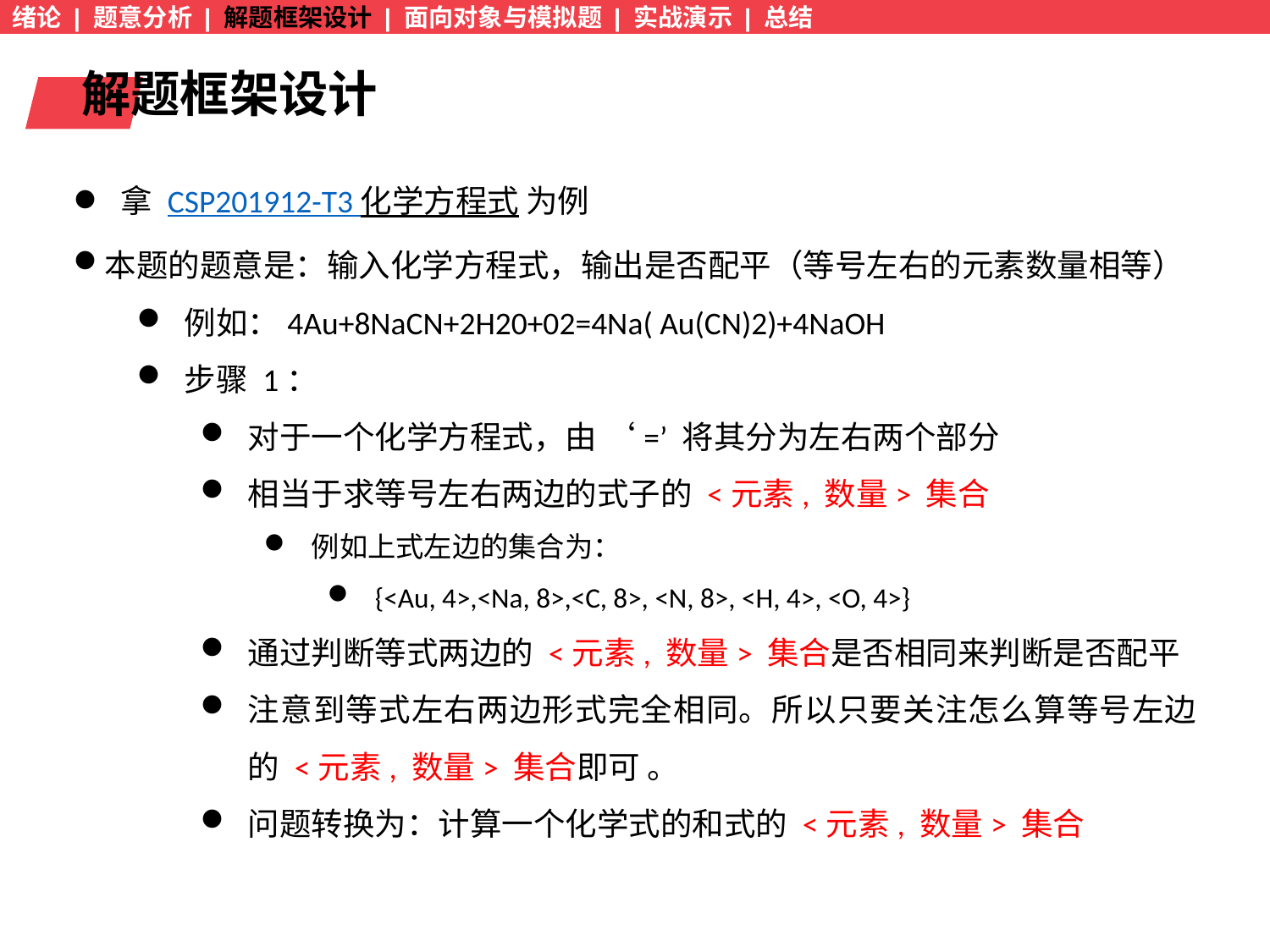

绪论 | 题意分析 | 解题框架设计 | 面向对象与模拟题 | 实战演示 | 总结
输入 str
解题框架设计

拿 CSP201912-T3 化学方程式 为例
本题的题意是：输入化学方程式，输出是否配平（等号左右的元素数量相等）
例如：4Au+8NaCN+2H20+02=4Na( Au(CN)2)+4NaOH
步骤 1：
对于一个化学方程式，由 ‘=’ 将其分为左右两个部分
相当于求等号左右两边的式子的 <元素, 数量> 集合
例如上式左边的集合为：
{<Au, 4>,<Na, 8>,<C, 8>, <N, 8>, <H, 4>, <O, 4>}
通过判断等式两边的 <元素, 数量> 集合是否相同来判断是否配平
注意到等式左右两边形式完全相同。所以只要关注怎么算等号左边的 <元素, 数量> 集合即可 。
问题转换为：计算一个化学式的和式的 <元素, 数量> 集合

功能：计算等号左边
返回：<元素,数量>集
功能：计算等号右边
返回：<元素,数量>集
两个集合是否相等
N
Y
输出 Y
输出 N
9